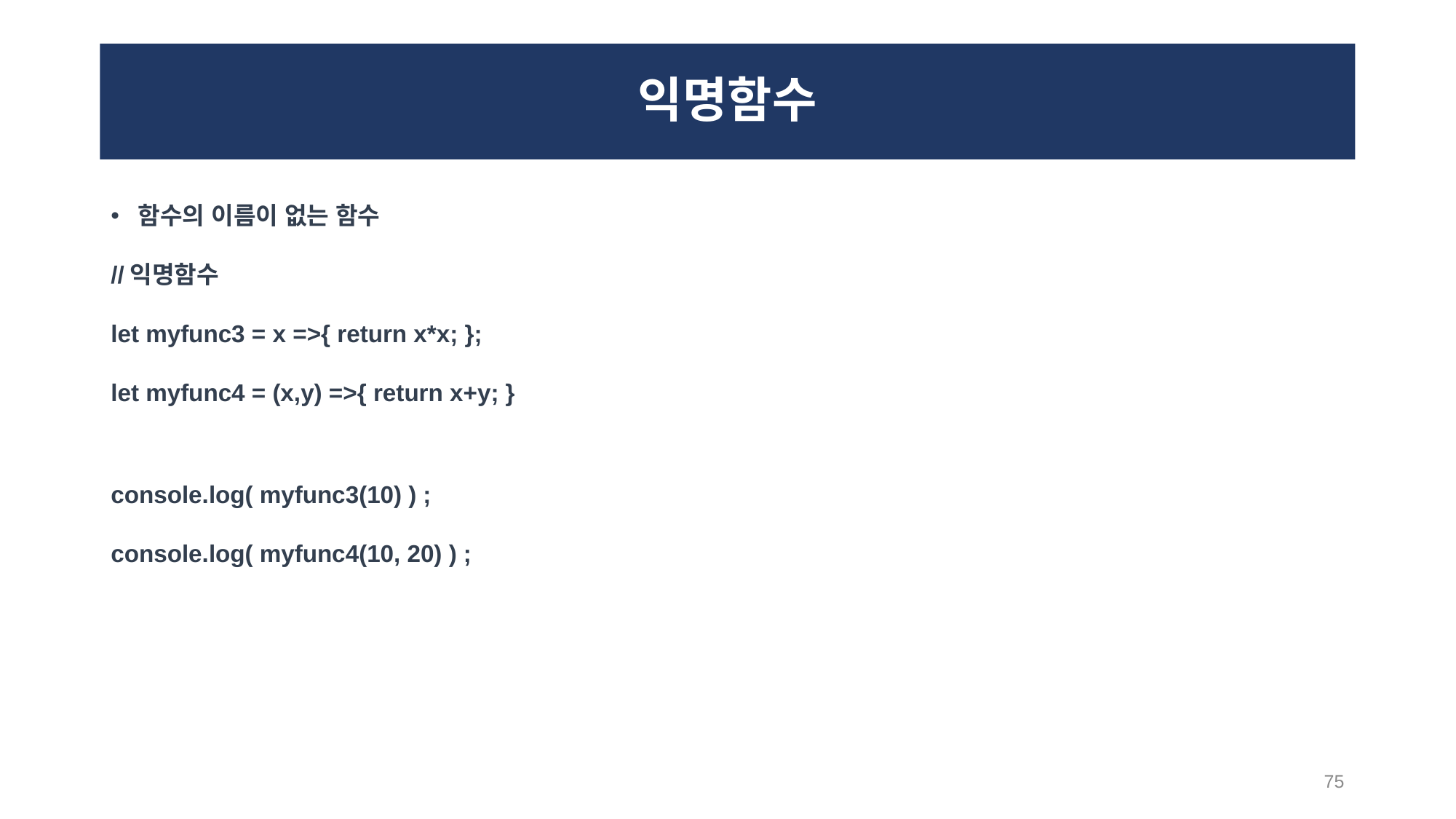

# 익명함수
함수의 이름이 없는 함수
//익명함수
let myfunc3 = x =>{ return x*x; };
let myfunc4 = (x,y) =>{ return x+y; }
console.log( myfunc3(10) ) ;
console.log( myfunc4(10, 20) ) ;

75